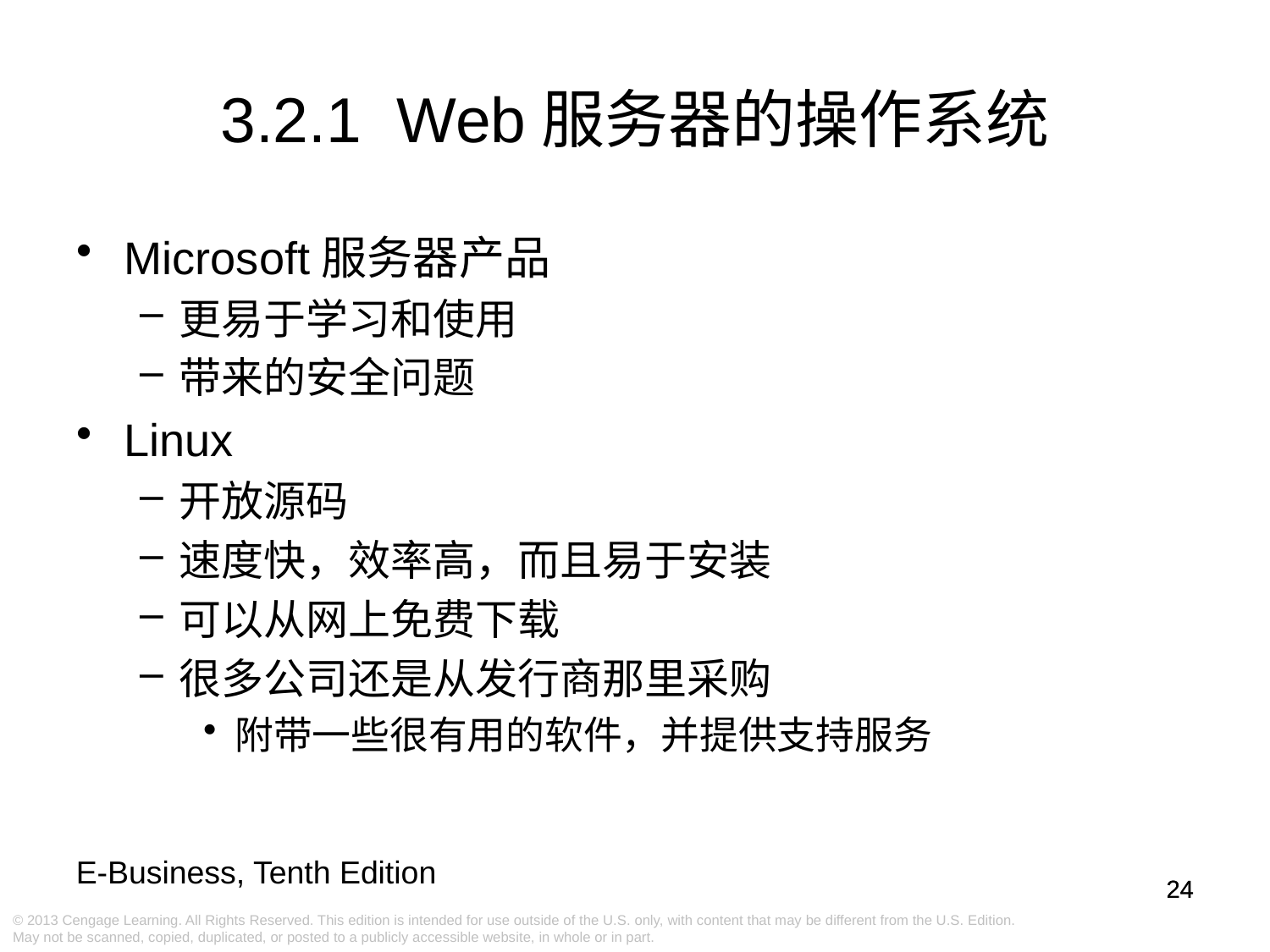

# 3.2.1  Web服务器的操作系统
Microsoft服务器产品
更易于学习和使用
带来的安全问题
Linux
开放源码
速度快，效率高，而且易于安装
可以从网上免费下载
很多公司还是从发行商那里采购
附带一些很有用的软件，并提供支持服务
24
24